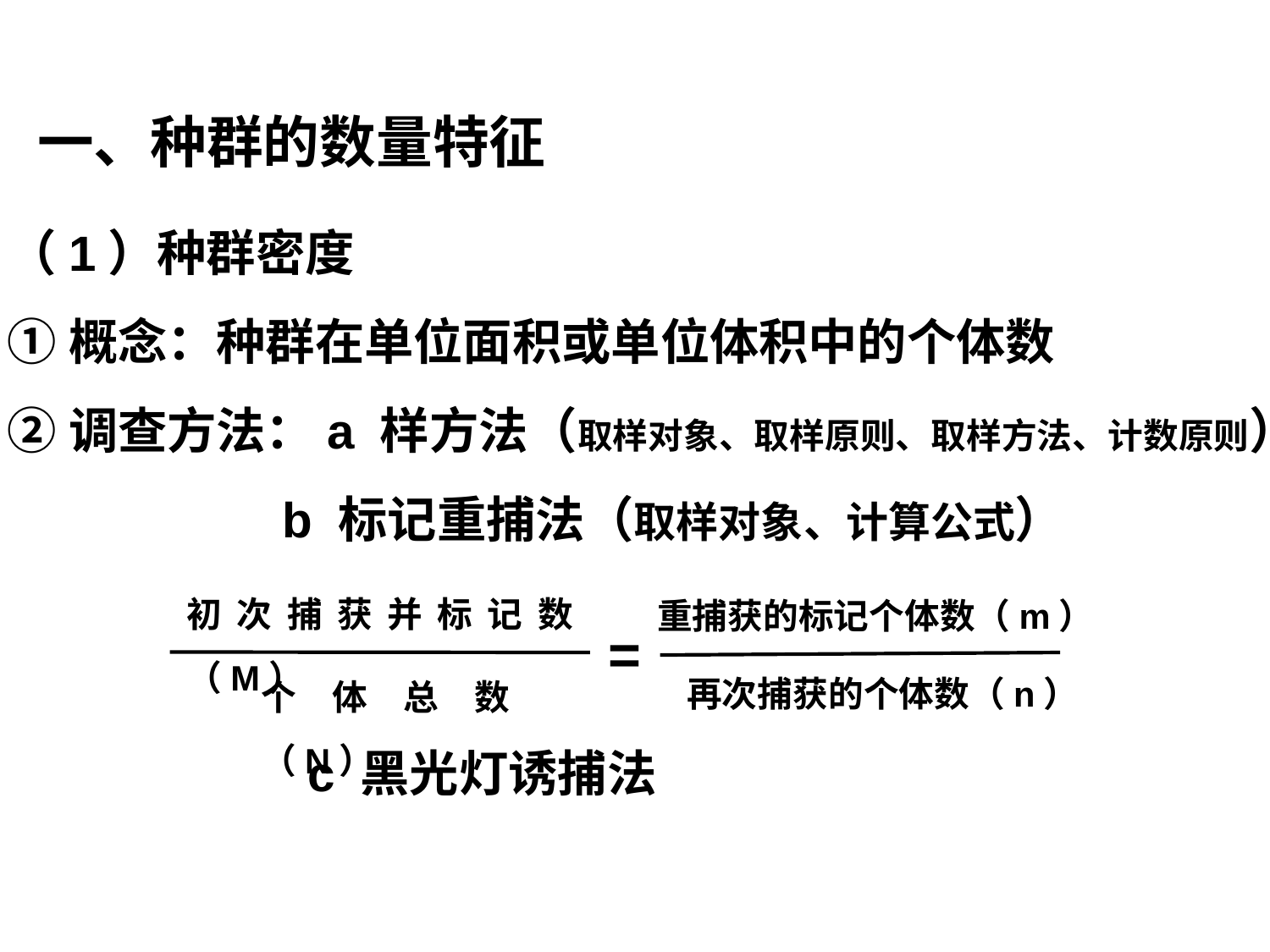

一、种群的数量特征
（1）种群密度
①概念：种群在单位面积或单位体积中的个体数
②调查方法：a 样方法（取样对象、取样原则、取样方法、计数原则）
                    b 标记重捕法（取样对象、计算公式）
初次捕获并标记数（M）
重捕获的标记个体数（m）
=
再次捕获的个体数（n）
个体总数（N）
c 黑光灯诱捕法